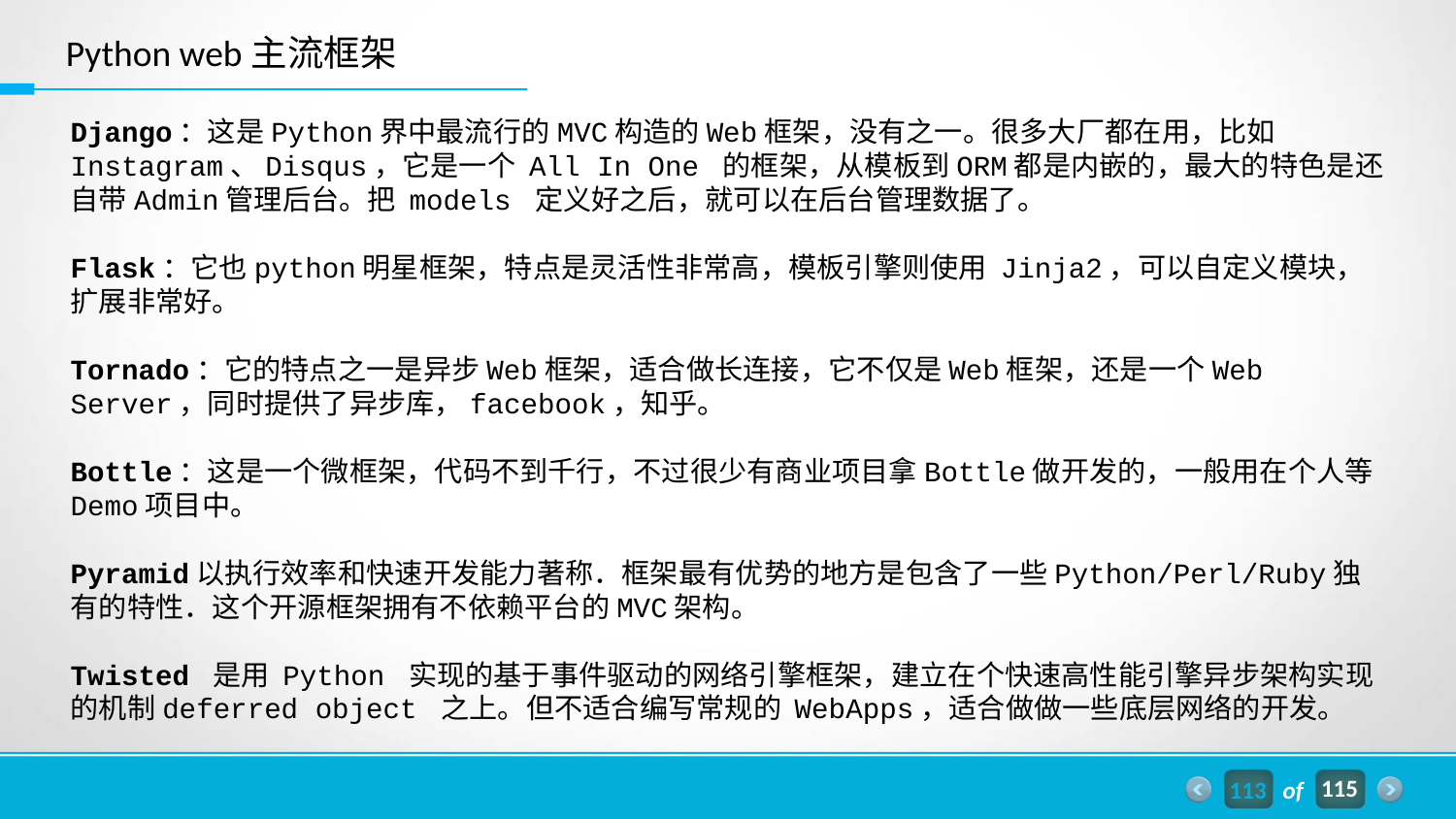

Python web主流框架

Django：这是Python界中最流行的MVC构造的Web框架，没有之一。很多大厂都在用，比如Instagram、Disqus，它是一个 All In One 的框架，从模板到ORM都是内嵌的，最大的特色是还自带Admin管理后台。把 models 定义好之后，就可以在后台管理数据了。

Flask：它也python明星框架，特点是灵活性非常高，模板引擎则使用 Jinja2，可以自定义模块，扩展非常好。

Tornado：它的特点之一是异步Web框架，适合做长连接，它不仅是Web框架，还是一个Web Server，同时提供了异步库，facebook，知乎。

Bottle：这是一个微框架，代码不到千行，不过很少有商业项目拿Bottle做开发的，一般用在个人等Demo项目中。

Pyramid以执行效率和快速开发能力著称．框架最有优势的地方是包含了一些Python/Perl/Ruby独有的特性．这个开源框架拥有不依赖平台的MVC架构。

Twisted 是用 Python 实现的基于事件驱动的网络引擎框架，建立在个快速高性能引擎异步架构实现的机制deferred object 之上。但不适合编写常规的 WebApps，适合做做一些底层网络的开发。
113